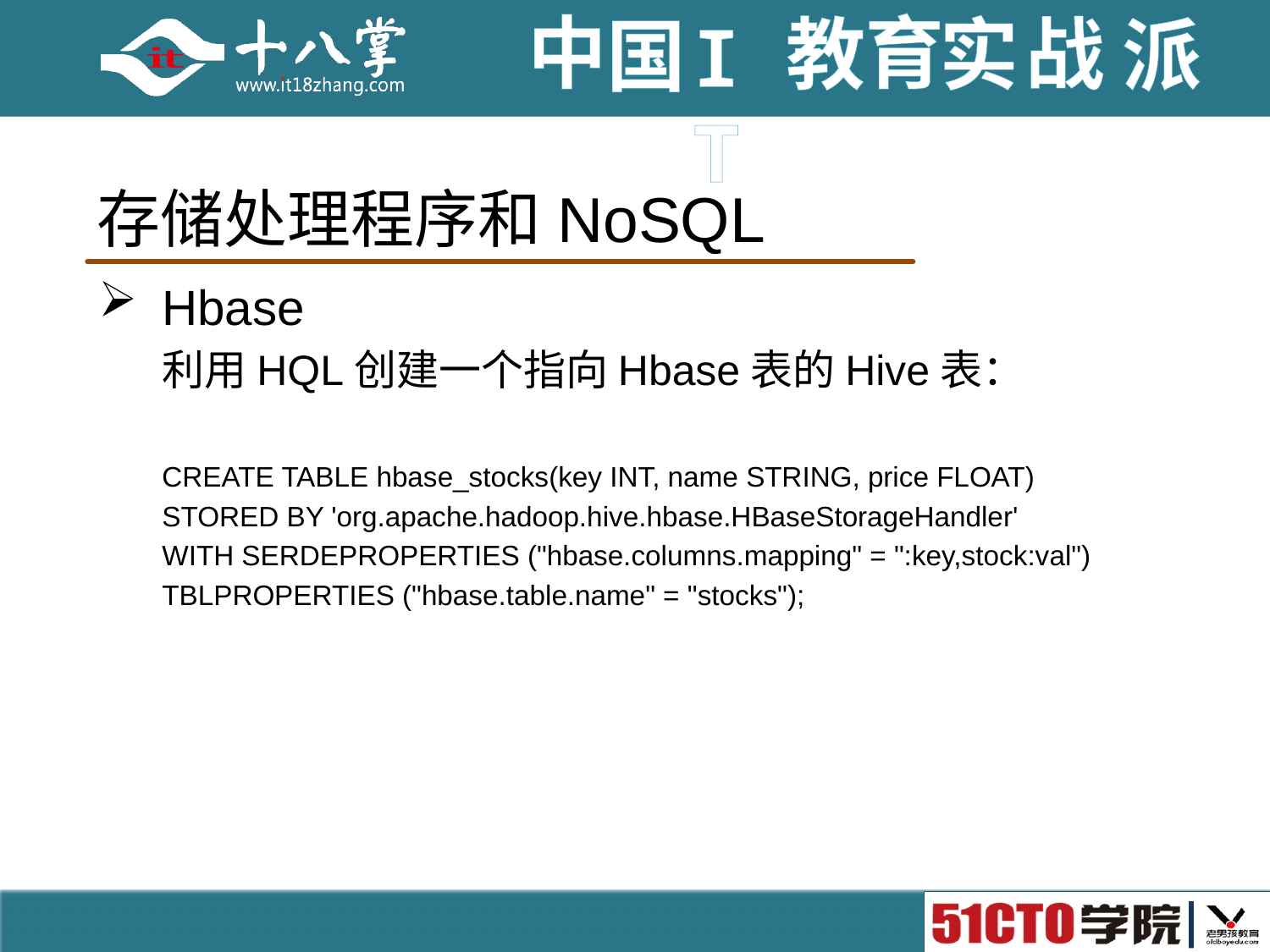

# 存储处理程序和NoSQL
Hbase
利用HQL创建一个指向Hbase表的Hive表：

CREATE TABLE hbase_stocks(key INT, name STRING, price FLOAT)
STORED BY 'org.apache.hadoop.hive.hbase.HBaseStorageHandler'
WITH SERDEPROPERTIES ("hbase.columns.mapping" = ":key,stock:val")
TBLPROPERTIES ("hbase.table.name" = "stocks");